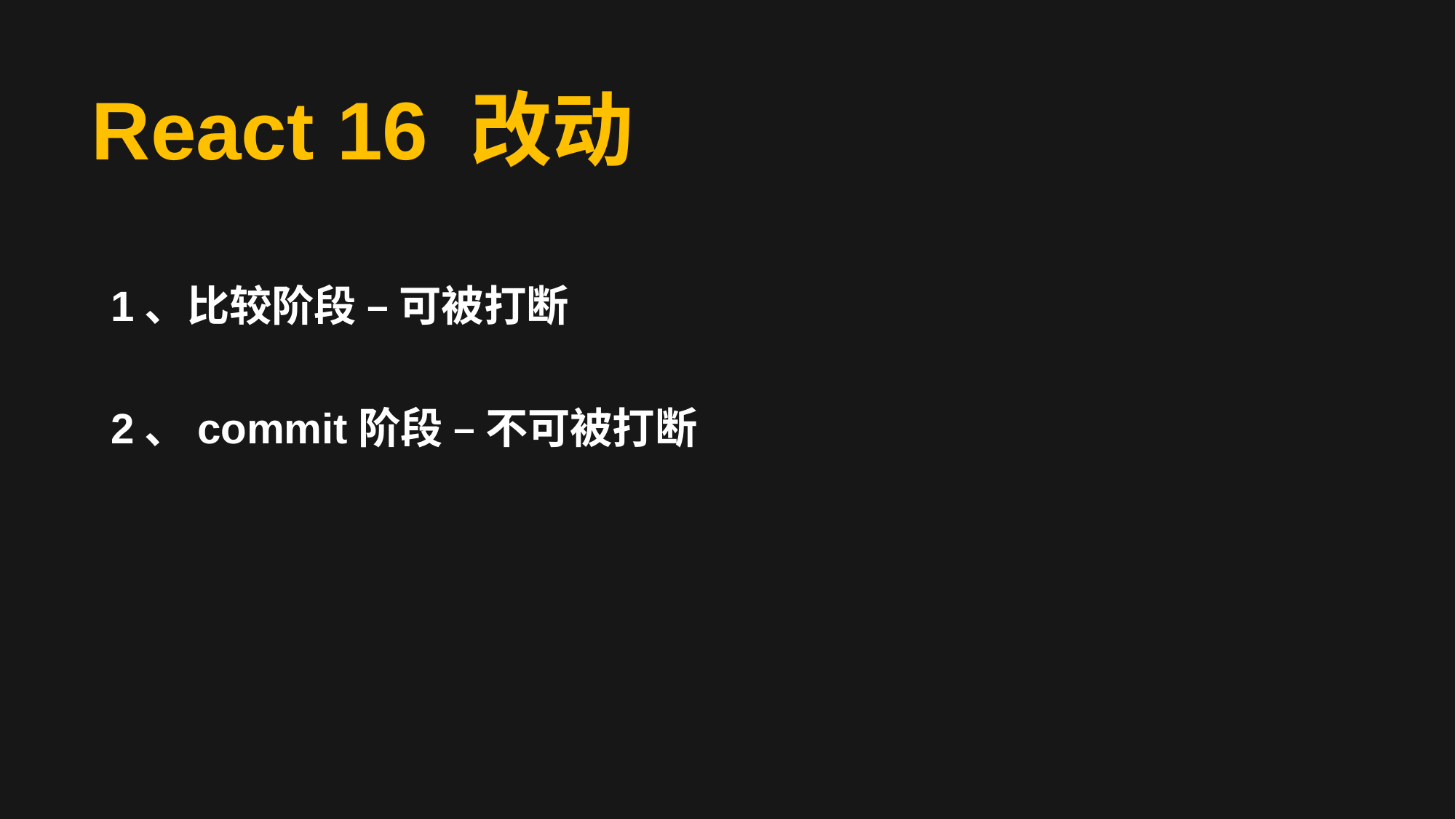

React 16 改动
1、比较阶段 – 可被打断

2、commit阶段 – 不可被打断